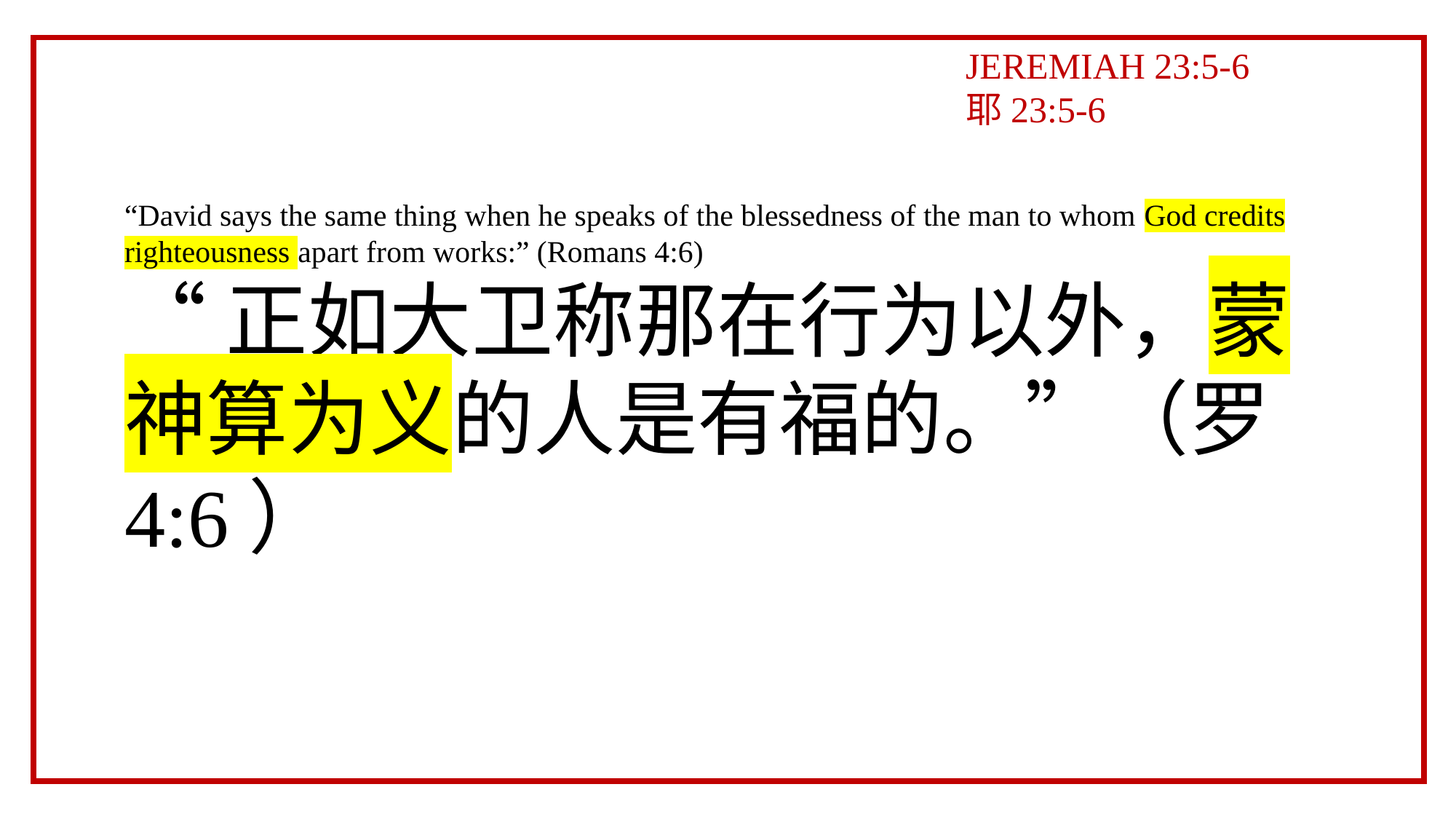

JEREMIAH 23:5-6
耶23:5-6
“David says the same thing when he speaks of the blessedness of the man to whom God credits righteousness apart from works:” (Romans 4:6)
“正如大卫称那在行为以外，蒙神算为义的人是有福的。”（罗4:6）